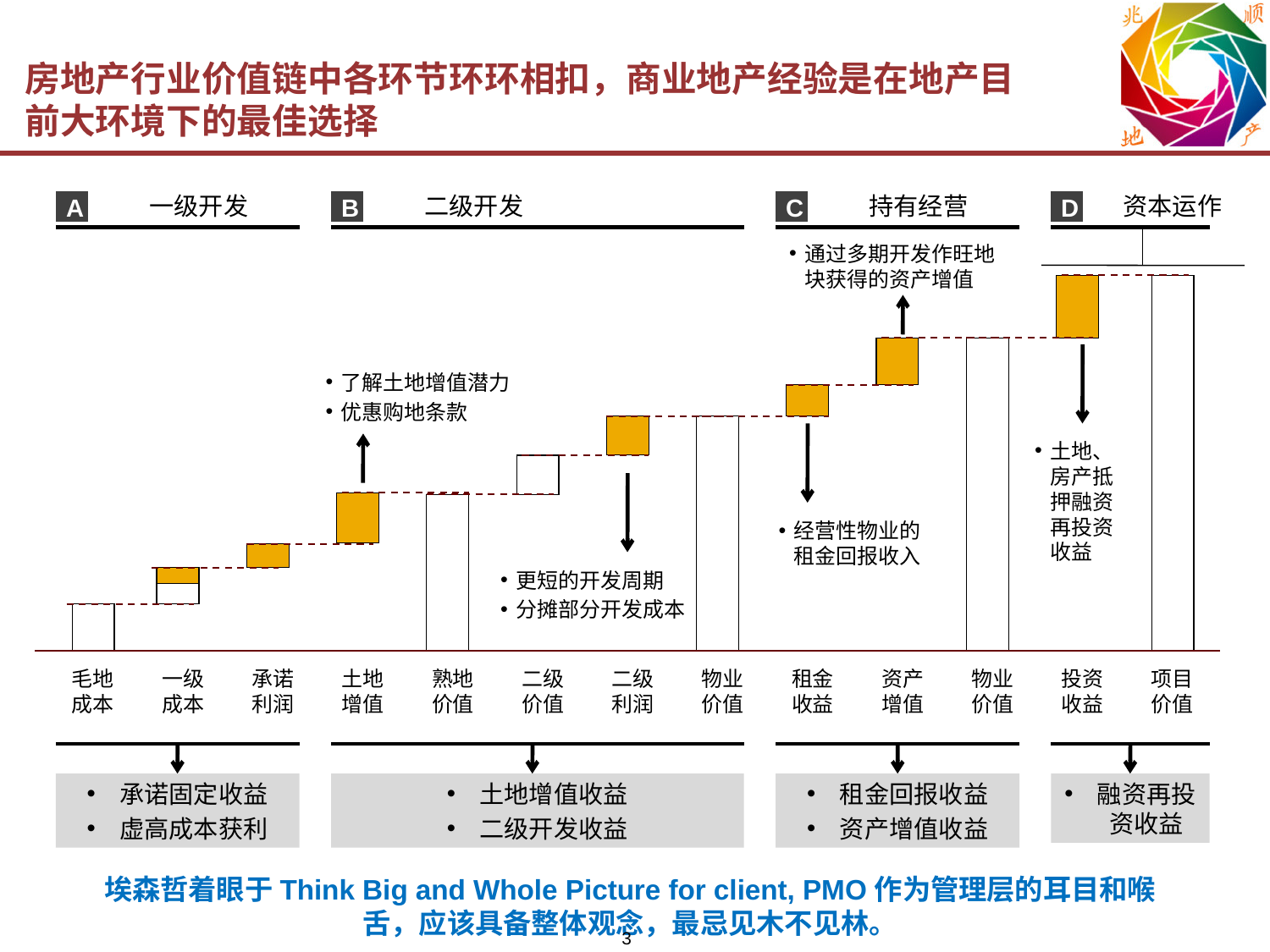

# 房地产行业价值链中各环节环环相扣，商业地产经验是在地产目前大环境下的最佳选择
一级开发
二级开发
持有经营
资本运作
A
B
C
D
通过多期开发作旺地块获得的资产增值

了解土地增值潜力
优惠购地条款
土地、房产抵押融资再投资收益
经营性物业的租金回报收入
更短的开发周期
分摊部分开发成本
毛地成本
一级成本
承诺利润
土地增值
熟地价值
二级价值
二级利润
物业价值
租金收益
资产增值
物业价值
投资收益
项目价值
承诺固定收益
虚高成本获利
土地增值收益
二级开发收益
租金回报收益
资产增值收益
融资再投资收益
埃森哲着眼于Think Big and Whole Picture for client, PMO作为管理层的耳目和喉舌，应该具备整体观念，最忌见木不见林。
3